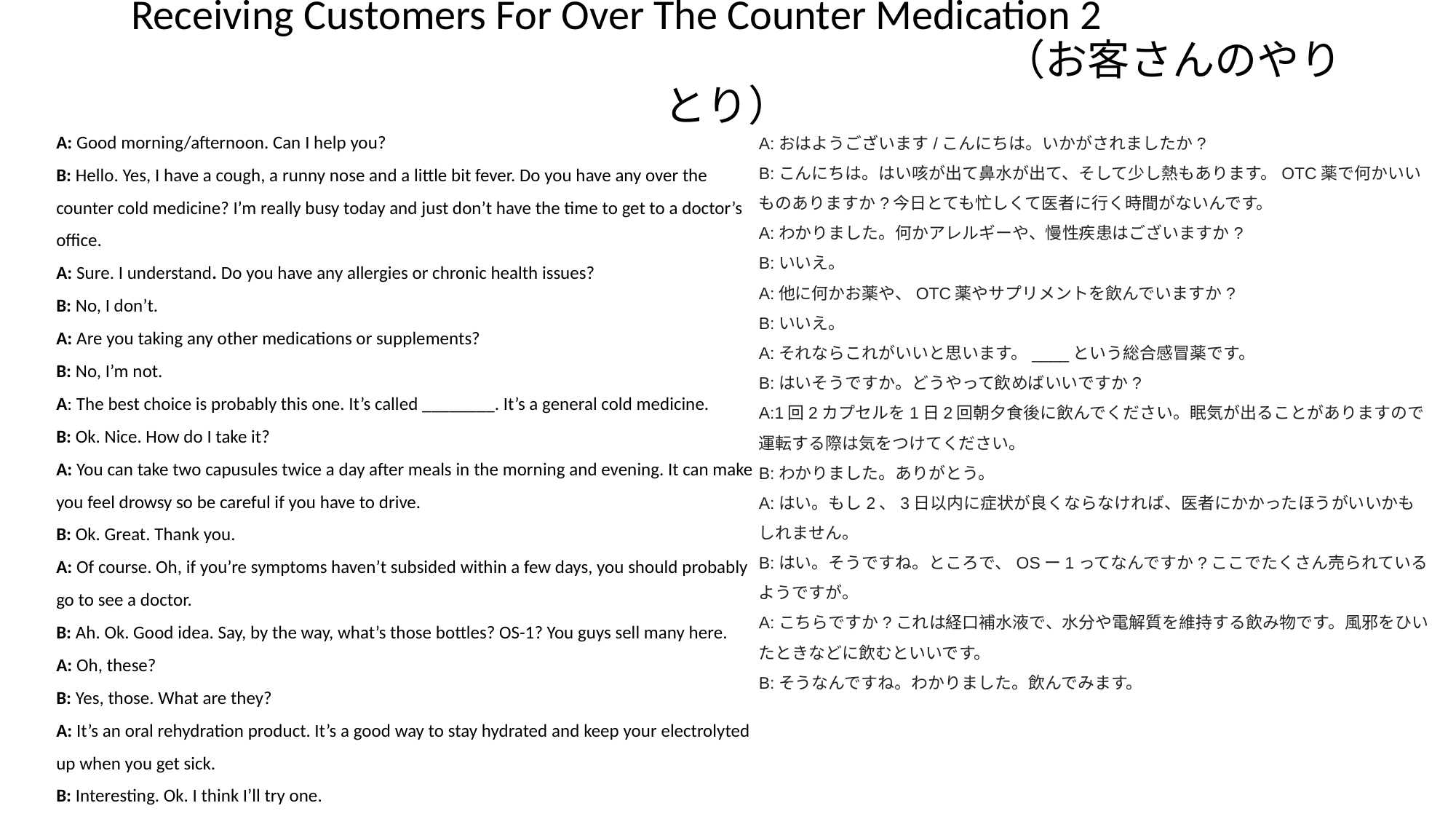

# Receiving Customers For Over The Counter Medication 2　　　　　　　　　　　　　　　　　　　　　　　　　　（お客さんのやりとり）
A: Good morning/afternoon. Can I help you?
B: Hello. Yes, I have a cough, a runny nose and a little bit fever. Do you have any over the counter cold medicine? I’m really busy today and just don’t have the time to get to a doctor’s office.
A: Sure. I understand. Do you have any allergies or chronic health issues?
B: No, I don’t.
A: Are you taking any other medications or supplements?
B: No, I’m not.
A: The best choice is probably this one. It’s called ________. It’s a general cold medicine.
B: Ok. Nice. How do I take it?
A: You can take two capusules twice a day after meals in the morning and evening. It can make you feel drowsy so be careful if you have to drive.
B: Ok. Great. Thank you.
A: Of course. Oh, if you’re symptoms haven’t subsided within a few days, you should probably go to see a doctor.
B: Ah. Ok. Good idea. Say, by the way, what’s those bottles? OS-1? You guys sell many here.
A: Oh, these?
B: Yes, those. What are they?
A: It’s an oral rehydration product. It’s a good way to stay hydrated and keep your electrolyted up when you get sick.
B: Interesting. Ok. I think I’ll try one.

A:おはようございます/こんにちは。いかがされましたか?
B:こんにちは。はい咳が出て鼻水が出て、そして少し熱もあります。OTC薬で何かいいものありますか?今日とても忙しくて医者に行く時間がないんです。
A:わかりました。何かアレルギーや、慢性疾患はございますか?
B:いいえ。
A:他に何かお薬や、OTC薬やサプリメントを飲んでいますか?
B:いいえ。
A:それならこれがいいと思います。____という総合感冒薬です。
B:はいそうですか。どうやって飲めばいいですか?
A:1回2カプセルを1日2回朝夕食後に飲んでください。眠気が出ることがありますので運転する際は気をつけてください。
B:わかりました。ありがとう。
A:はい。もし2、3日以内に症状が良くならなければ、医者にかかったほうがいいかもしれません。
B:はい。そうですね。ところで、OSー1ってなんですか?ここでたくさん売られているようですが。
A:こちらですか?これは経口補水液で、水分や電解質を維持する飲み物です。風邪をひいたときなどに飲むといいです。
B:そうなんですね。わかりました。飲んでみます。